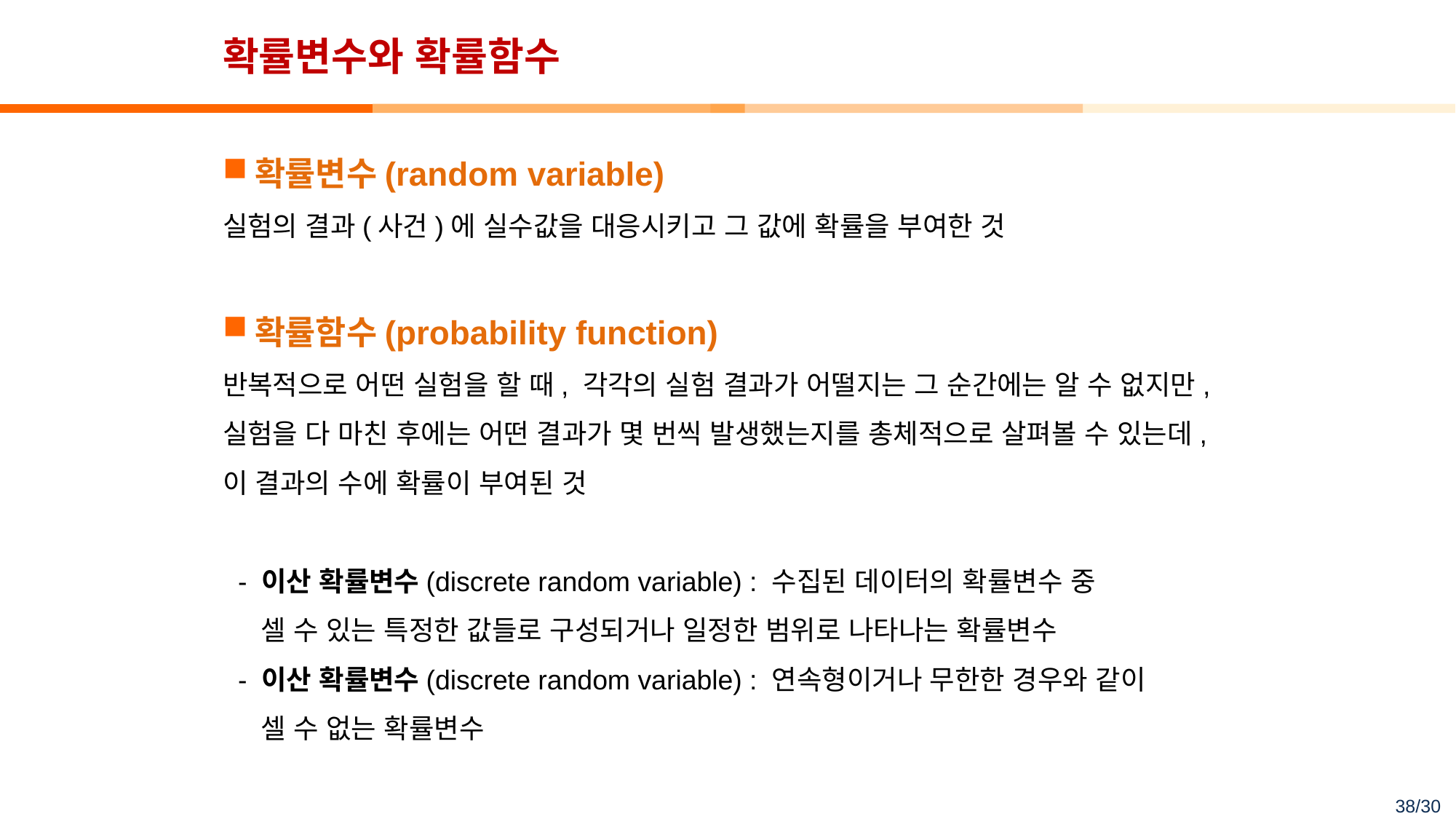

# 확률변수와 확률함수
확률변수(random variable)
실험의 결과(사건)에 실수값을 대응시키고 그 값에 확률을 부여한 것

확률함수(probability function)
반복적으로 어떤 실험을 할 때, 각각의 실험 결과가 어떨지는 그 순간에는 알 수 없지만, 실험을 다 마친 후에는 어떤 결과가 몇 번씩 발생했는지를 총체적으로 살펴볼 수 있는데, 이 결과의 수에 확률이 부여된 것

  - 이산 확률변수(discrete random variable) : 수집된 데이터의 확률변수 중
     셀 수 있는 특정한 값들로 구성되거나 일정한 범위로 나타나는 확률변수
  - 이산 확률변수(discrete random variable) : 연속형이거나 무한한 경우와 같이
     셀 수 없는 확률변수